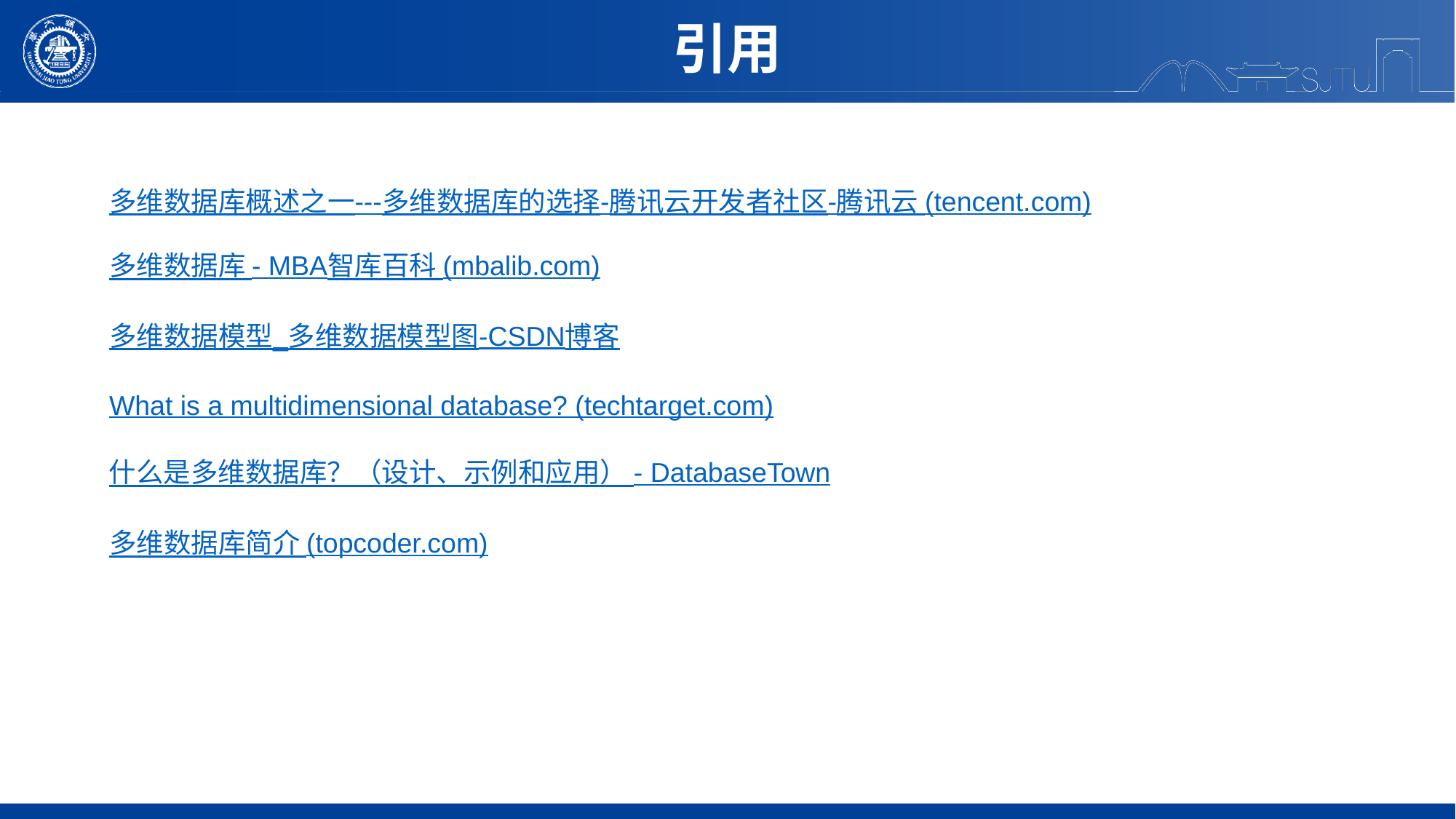

引用

多维数据库概述之一---多维数据库的选择-腾讯云开发者社区-腾讯云 (tencent.com)
多维数据库 - MBA智库百科 (mbalib.com)
多维数据模型_多维数据模型图-CSDN博客
What is a multidimensional database? (techtarget.com)
什么是多维数据库？（设计、示例和应用） - DatabaseTown
多维数据库简介 (topcoder.com)